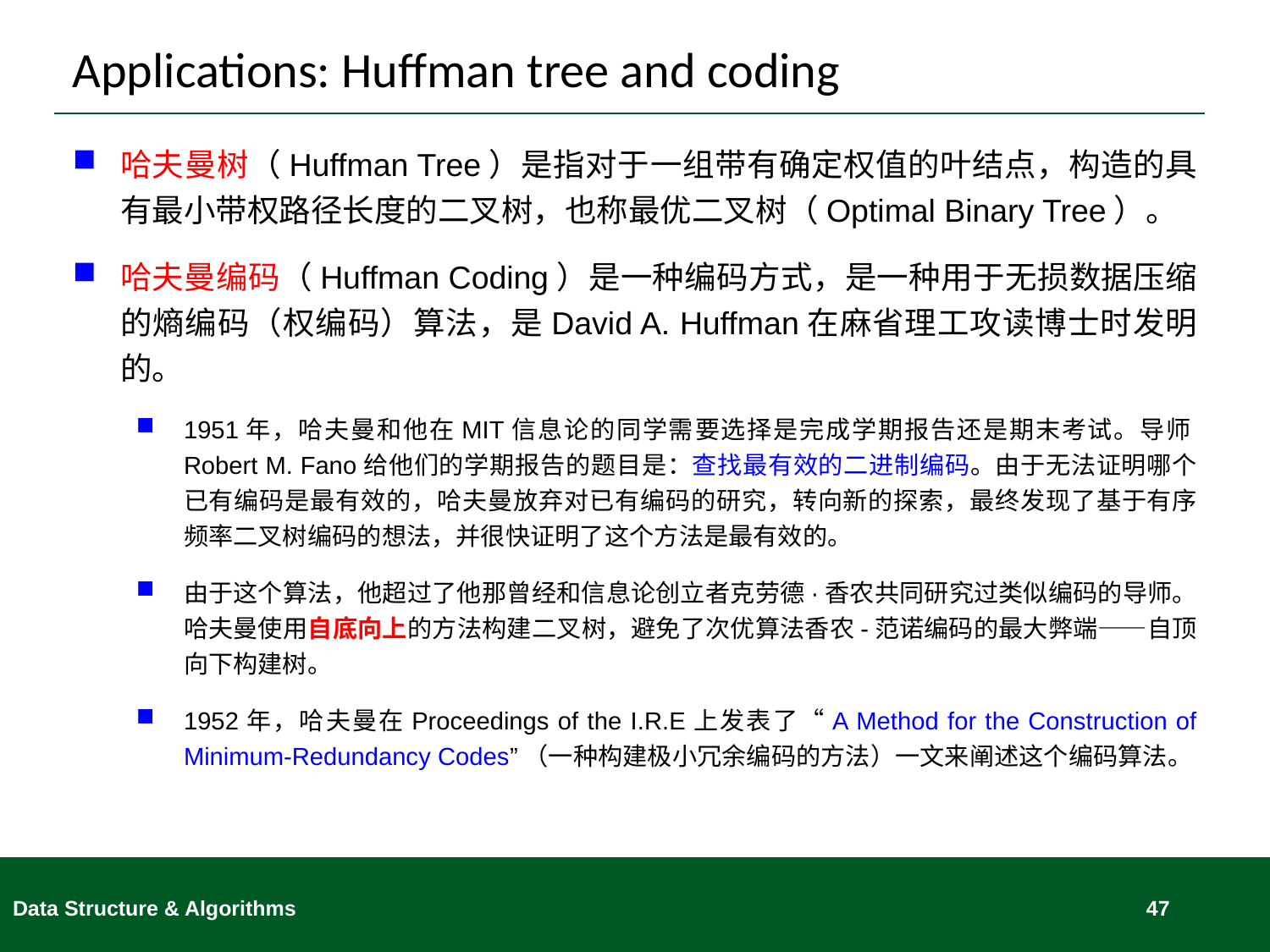

# Applications: Huffman tree and coding
哈夫曼树（Huffman Tree）是指对于一组带有确定权值的叶结点，构造的具有最小带权路径长度的二叉树，也称最优二叉树（Optimal Binary Tree）。
哈夫曼编码（Huffman Coding）是一种编码方式，是一种用于无损数据压缩的熵编码（权编码）算法，是David A. Huffman在麻省理工攻读博士时发明的。
1951年，哈夫曼和他在MIT信息论的同学需要选择是完成学期报告还是期末考试。导师Robert M. Fano给他们的学期报告的题目是：查找最有效的二进制编码。由于无法证明哪个已有编码是最有效的，哈夫曼放弃对已有编码的研究，转向新的探索，最终发现了基于有序频率二叉树编码的想法，并很快证明了这个方法是最有效的。
由于这个算法，他超过了他那曾经和信息论创立者克劳德·香农共同研究过类似编码的导师。哈夫曼使用自底向上的方法构建二叉树，避免了次优算法香农-范诺编码的最大弊端——自顶向下构建树。
1952年，哈夫曼在Proceedings of the I.R.E上发表了“A Method for the Construction of Minimum-Redundancy Codes”（一种构建极小冗余编码的方法）一文来阐述这个编码算法。

Data Structure & Algorithms
47